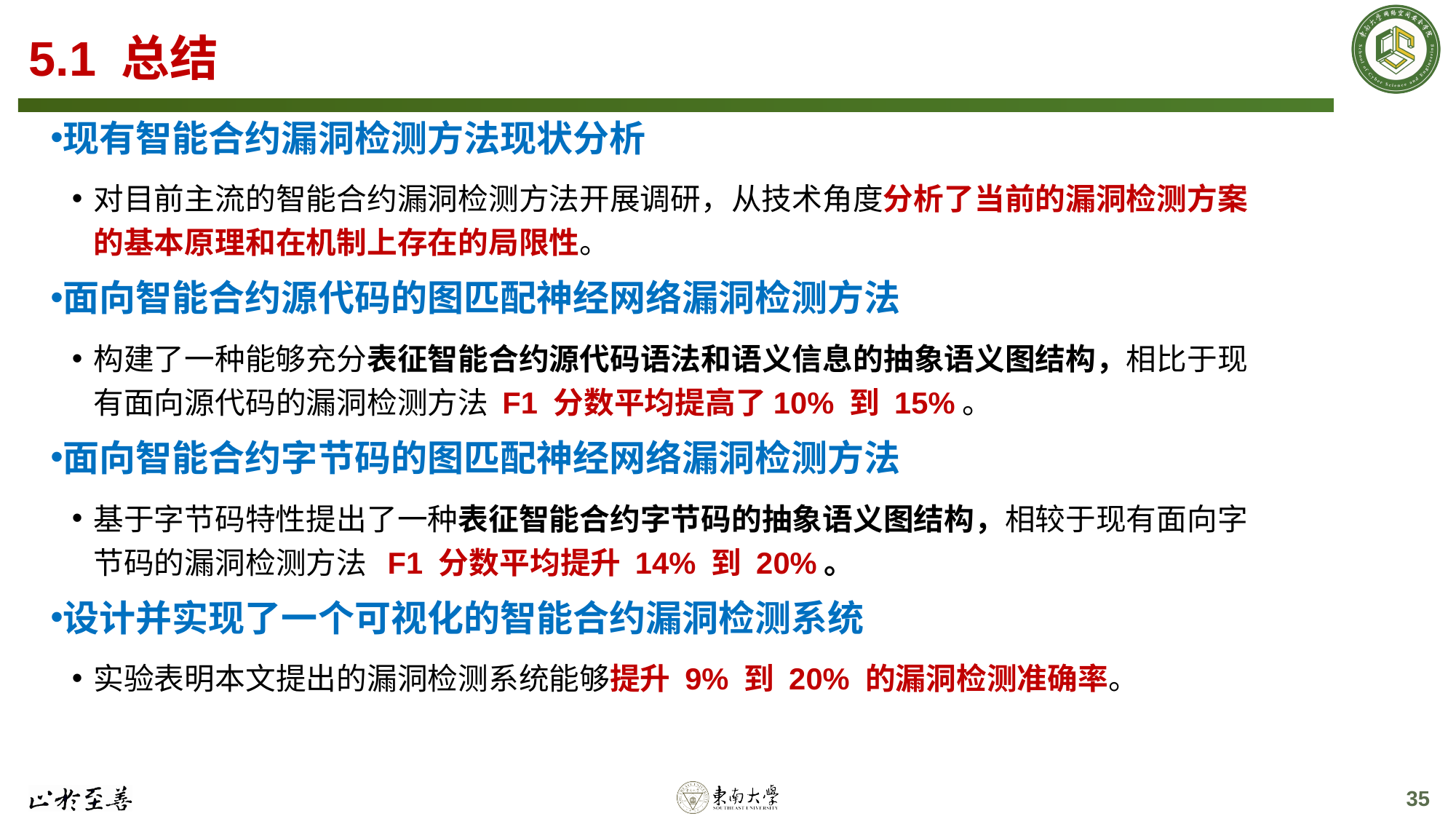

# 5.1 总结
现有智能合约漏洞检测方法现状分析
对目前主流的智能合约漏洞检测方法开展调研，从技术角度分析了当前的漏洞检测方案的基本原理和在机制上存在的局限性。
面向智能合约源代码的图匹配神经网络漏洞检测方法
构建了一种能够充分表征智能合约源代码语法和语义信息的抽象语义图结构，相比于现有面向源代码的漏洞检测方法 F1 分数平均提高了10% 到 15%。
面向智能合约字节码的图匹配神经网络漏洞检测方法
基于字节码特性提出了一种表征智能合约字节码的抽象语义图结构，相较于现有面向字节码的漏洞检测方法  F1 分数平均提升 14% 到 20%。
设计并实现了一个可视化的智能合约漏洞检测系统
实验表明本文提出的漏洞检测系统能够提升 9% 到 20% 的漏洞检测准确率。